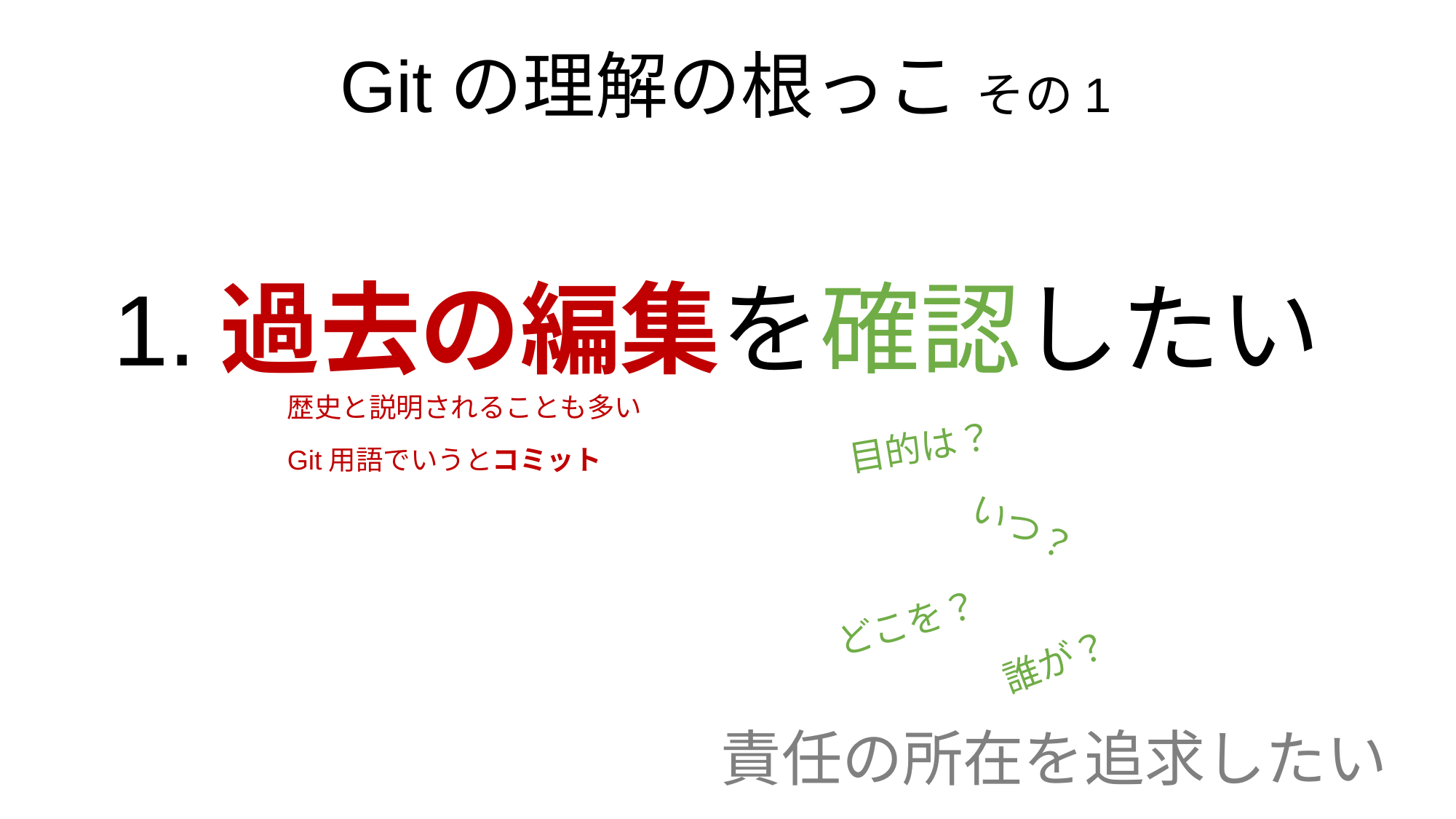

Gitの理解の根っこ その1
1.過去の編集を確認したい
歴史と説明されることも多い
目的は？
Git用語でいうとコミット
いつ？
どこを？
誰が？
責任の所在を追求したい